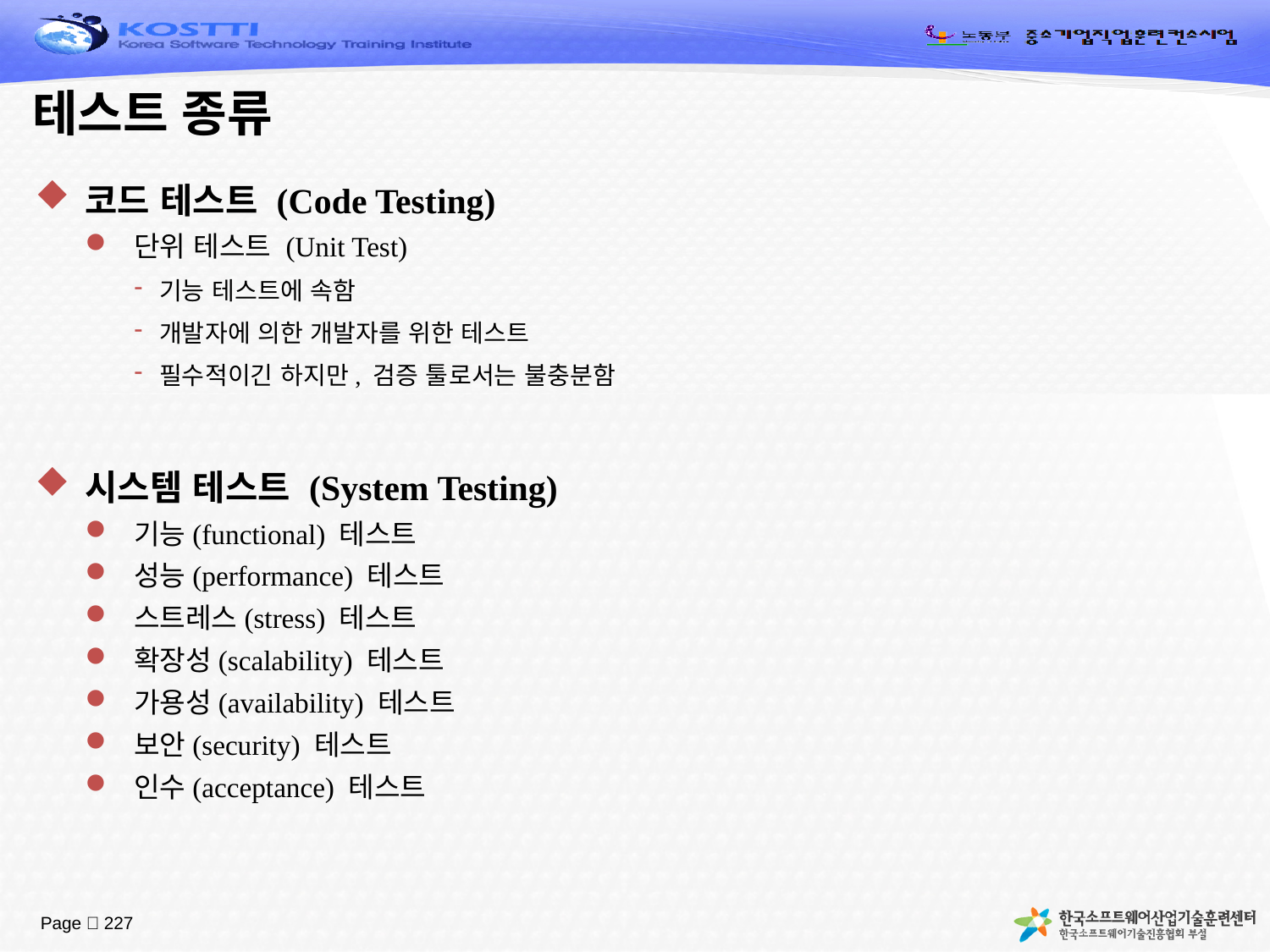

# 테스트 종류
코드 테스트 (Code Testing)
단위 테스트 (Unit Test)
기능 테스트에 속함
개발자에 의한 개발자를 위한 테스트
필수적이긴 하지만, 검증 툴로서는 불충분함

시스템 테스트 (System Testing)
기능(functional) 테스트
성능(performance) 테스트
스트레스(stress) 테스트
확장성(scalability) 테스트
가용성(availability) 테스트
보안(security) 테스트
인수(acceptance) 테스트